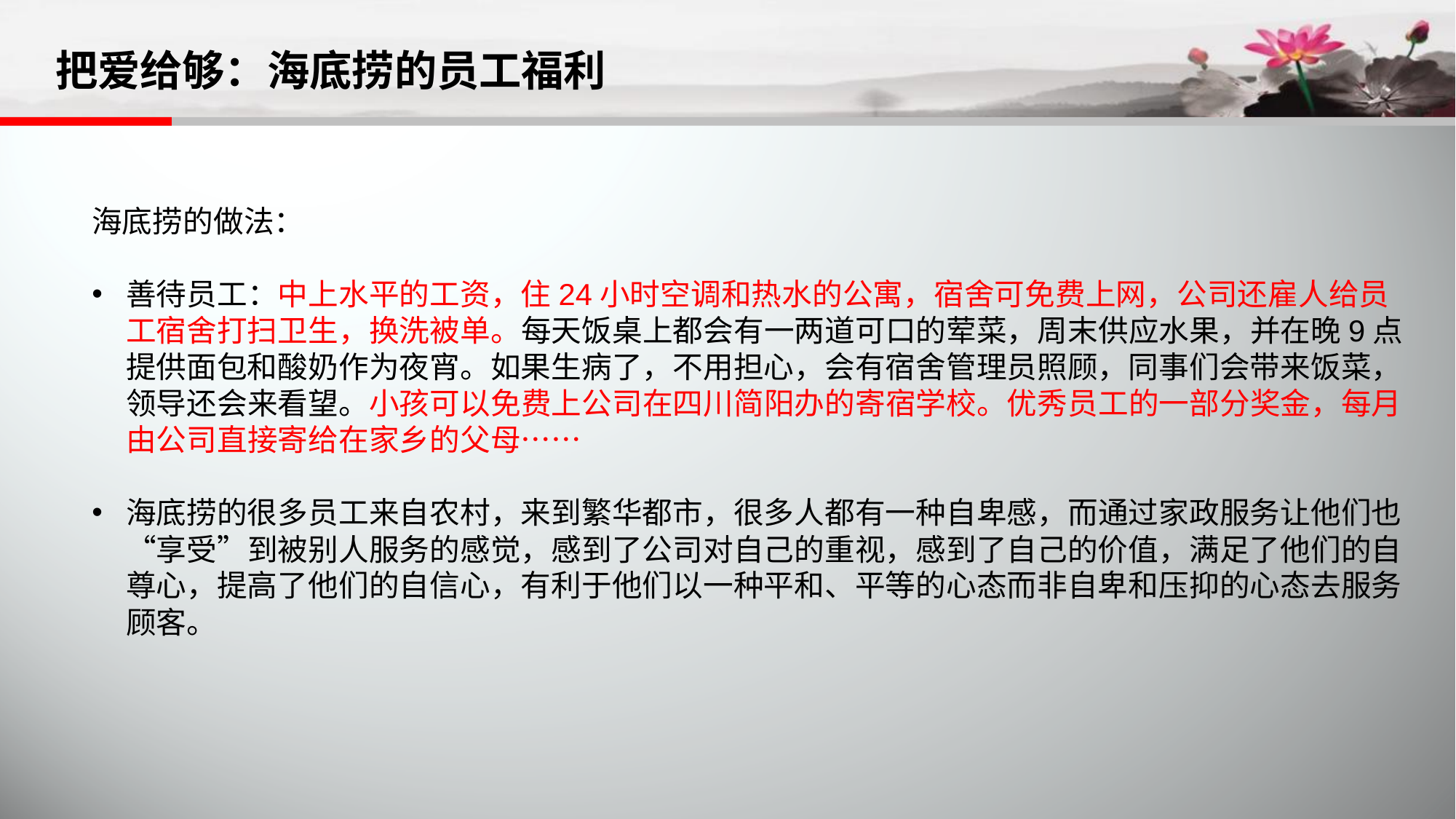

# 把爱给够：海底捞的员工福利
海底捞的做法：

善待员工：中上水平的工资，住24小时空调和热水的公寓，宿舍可免费上网，公司还雇人给员工宿舍打扫卫生，换洗被单。每天饭桌上都会有一两道可口的荤菜，周末供应水果，并在晚9点提供面包和酸奶作为夜宵。如果生病了，不用担心，会有宿舍管理员照顾，同事们会带来饭菜，领导还会来看望。小孩可以免费上公司在四川简阳办的寄宿学校。优秀员工的一部分奖金，每月由公司直接寄给在家乡的父母……

海底捞的很多员工来自农村，来到繁华都市，很多人都有一种自卑感，而通过家政服务让他们也“享受”到被别人服务的感觉，感到了公司对自己的重视，感到了自己的价值，满足了他们的自尊心，提高了他们的自信心，有利于他们以一种平和、平等的心态而非自卑和压抑的心态去服务顾客。